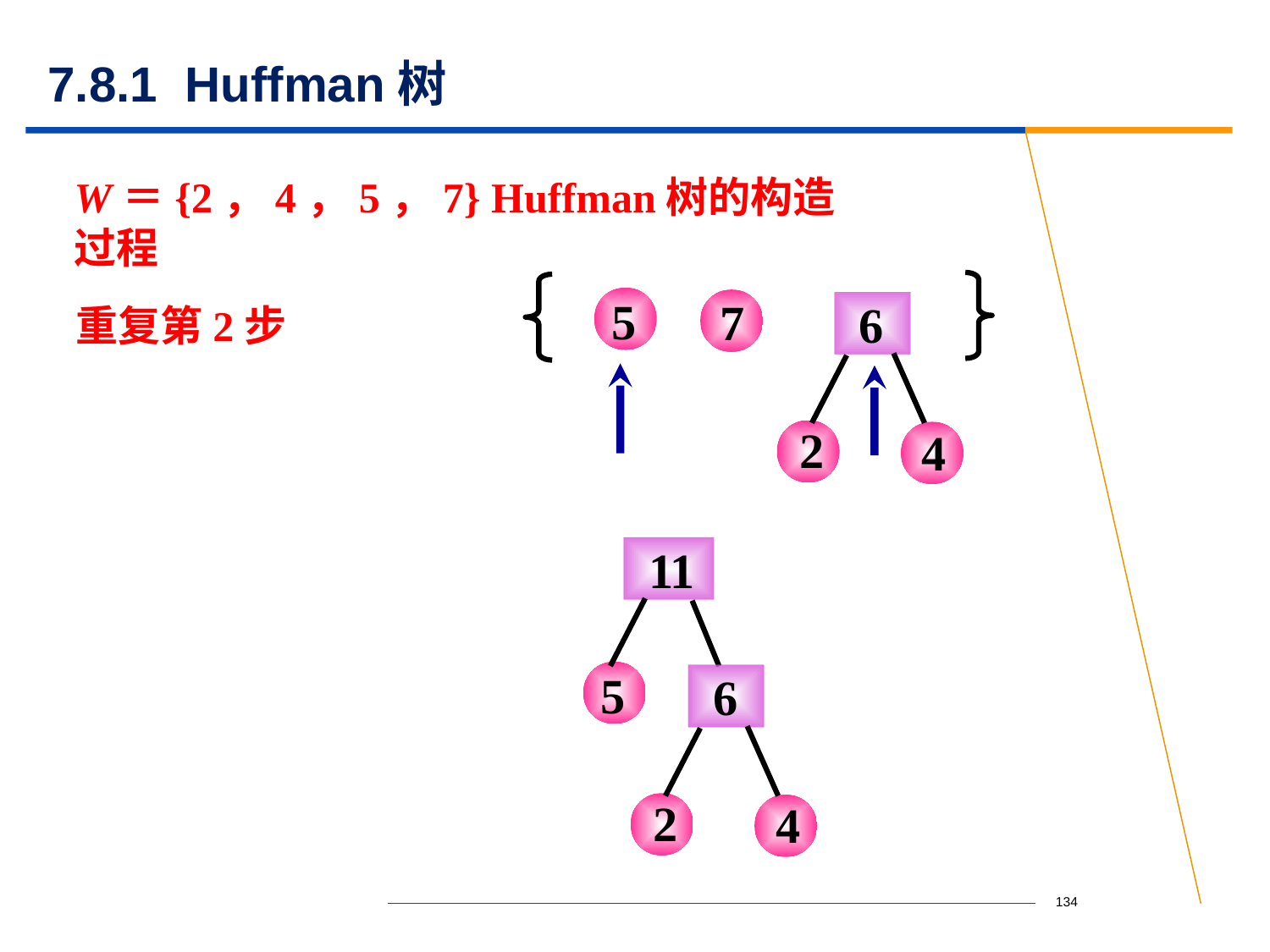

# 7.8.1  Huffman树
W＝{2，4，5，7} Huffman树的构造过程

5
7
 6
重复第2步

2

4

 11

5
 6

2

4